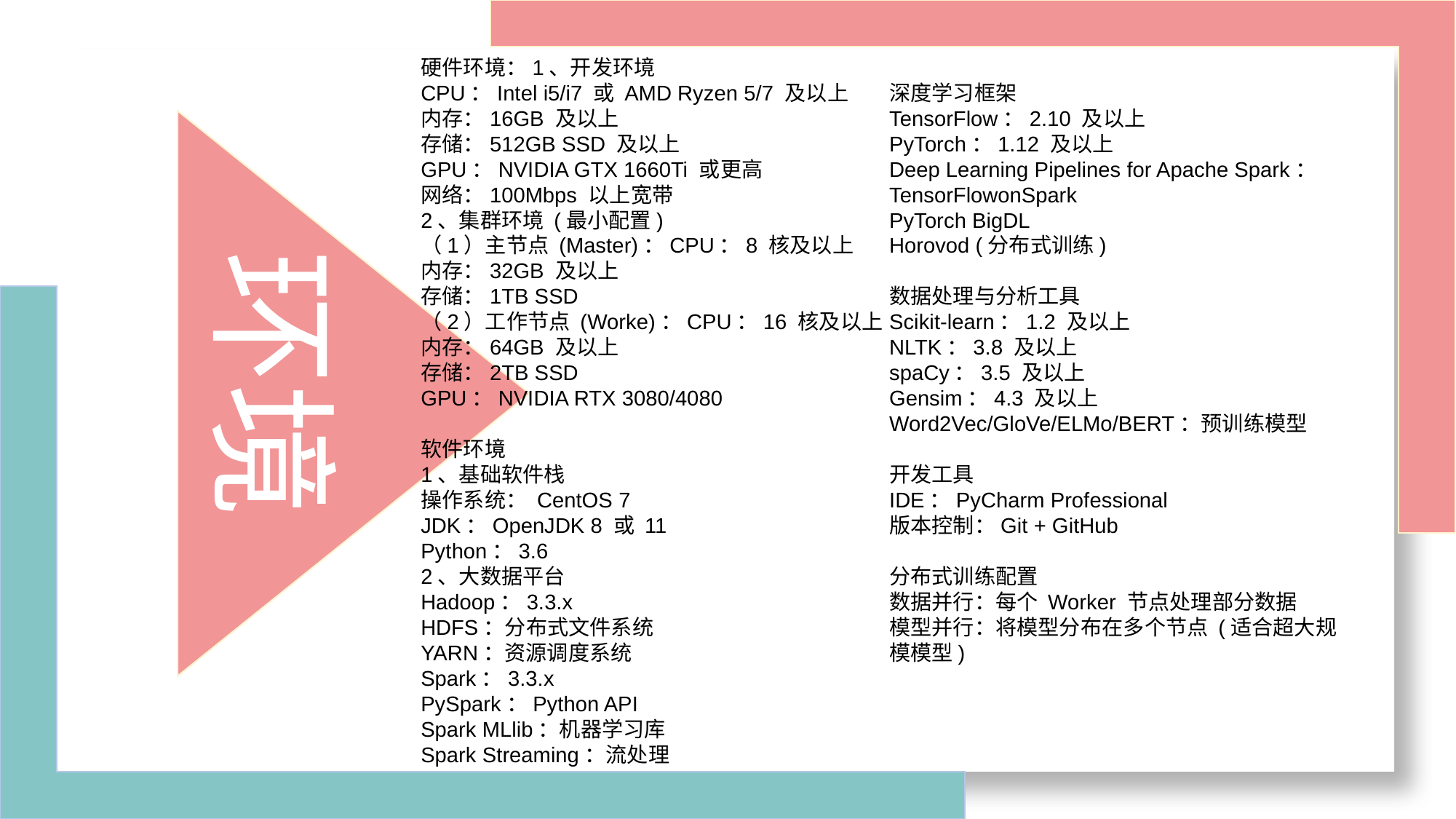

硬件环境：1、开发环境
CPU：Intel i5/i7 或 AMD Ryzen 5/7 及以上
内存：16GB 及以上
存储：512GB SSD 及以上
GPU：NVIDIA GTX 1660Ti 或更高
网络：100Mbps 以上宽带
2、集群环境 (最小配置)
（1）主节点 (Master)：CPU：8 核及以上
内存：32GB 及以上
存储：1TB SSD
（2）工作节点 (Worke)：CPU：16 核及以上
内存：64GB 及以上
存储：2TB SSD
GPU：NVIDIA RTX 3080/4080

软件环境
1、基础软件栈
操作系统： CentOS 7
JDK：OpenJDK 8 或 11
Python：3.6
2、大数据平台
Hadoop：3.3.x
HDFS：分布式文件系统
YARN：资源调度系统
Spark：3.3.x
PySpark：Python API
Spark MLlib：机器学习库
Spark Streaming：流处理

深度学习框架
TensorFlow：2.10 及以上
PyTorch：1.12 及以上
Deep Learning Pipelines for Apache Spark：
TensorFlowonSpark
PyTorch BigDL
Horovod (分布式训练)

数据处理与分析工具
Scikit-learn：1.2 及以上
NLTK：3.8 及以上
spaCy：3.5 及以上
Gensim：4.3 及以上
Word2Vec/GloVe/ELMo/BERT：预训练模型

开发工具
IDE：PyCharm Professional
版本控制：Git + GitHub

分布式训练配置
数据并行：每个 Worker 节点处理部分数据
模型并行：将模型分布在多个节点 (适合超大规模模型)

环境